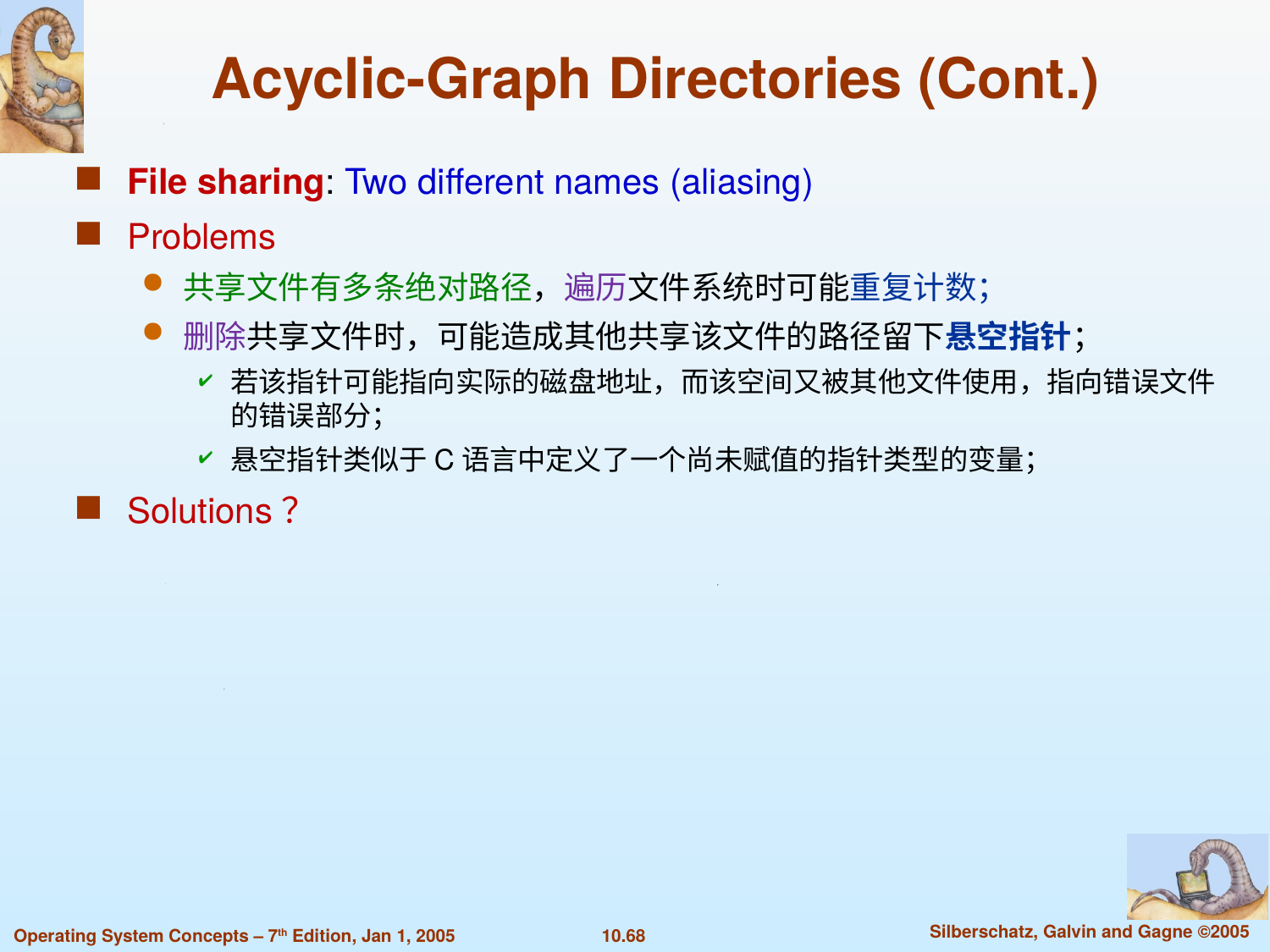

Acyclic-Graph Directories (Cont.)
File sharing: Two different names (aliasing)
Problems
共享文件有多条绝对路径，遍历文件系统时可能重复计数；
删除共享文件时，可能造成其他共享该文件的路径留下悬空指针；
若该指针可能指向实际的磁盘地址，而该空间又被其他文件使用，指向错误文件的错误部分；
悬空指针类似于C语言中定义了一个尚未赋值的指针类型的变量；
Solutions？